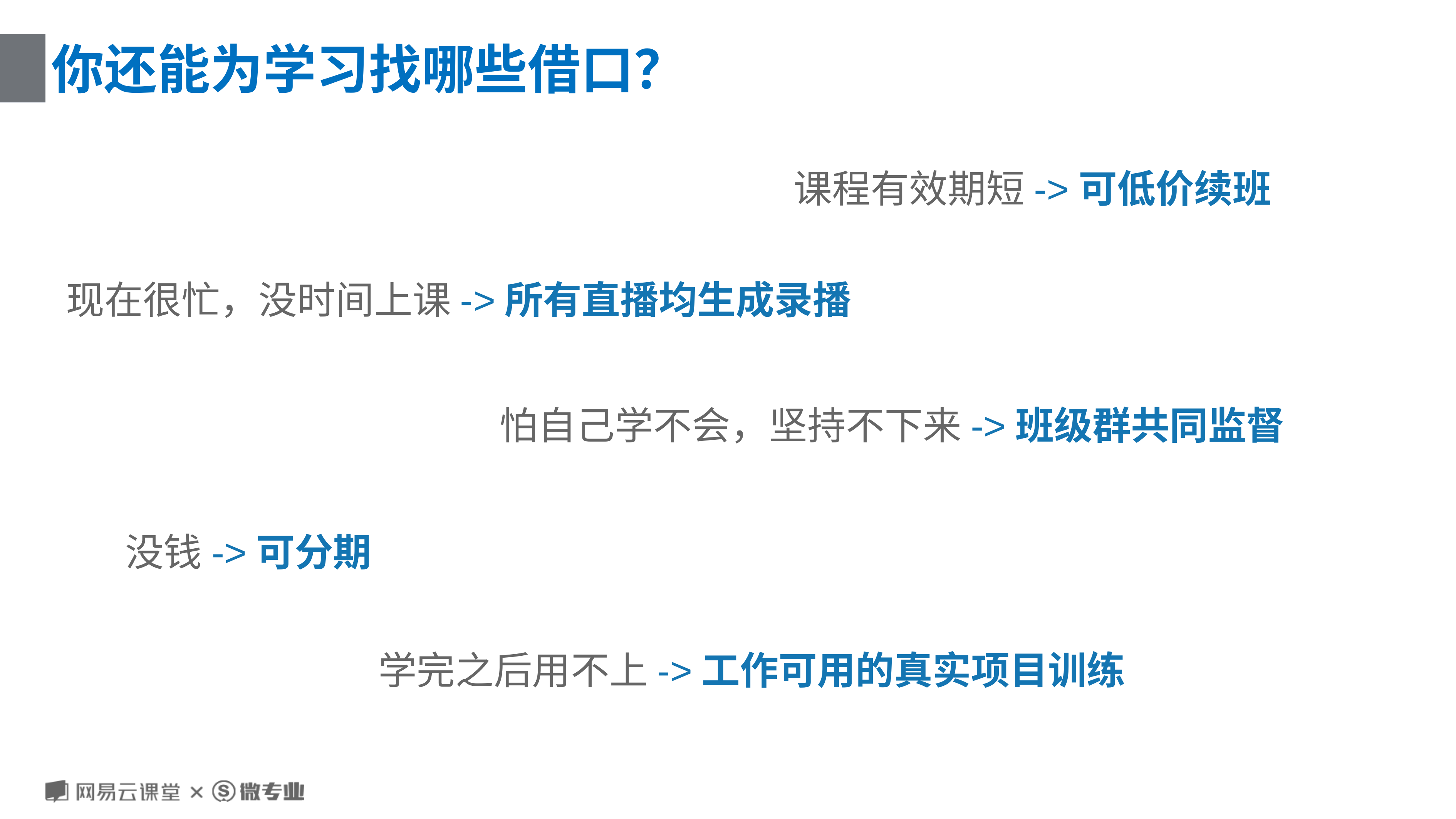

# 你还能为学习找哪些借口？
课程有效期短->可低价续班

现在很忙，没时间上课->所有直播均生成录播
怕自己学不会，坚持不下来->班级群共同监督
没钱->可分期
学完之后用不上->工作可用的真实项目训练